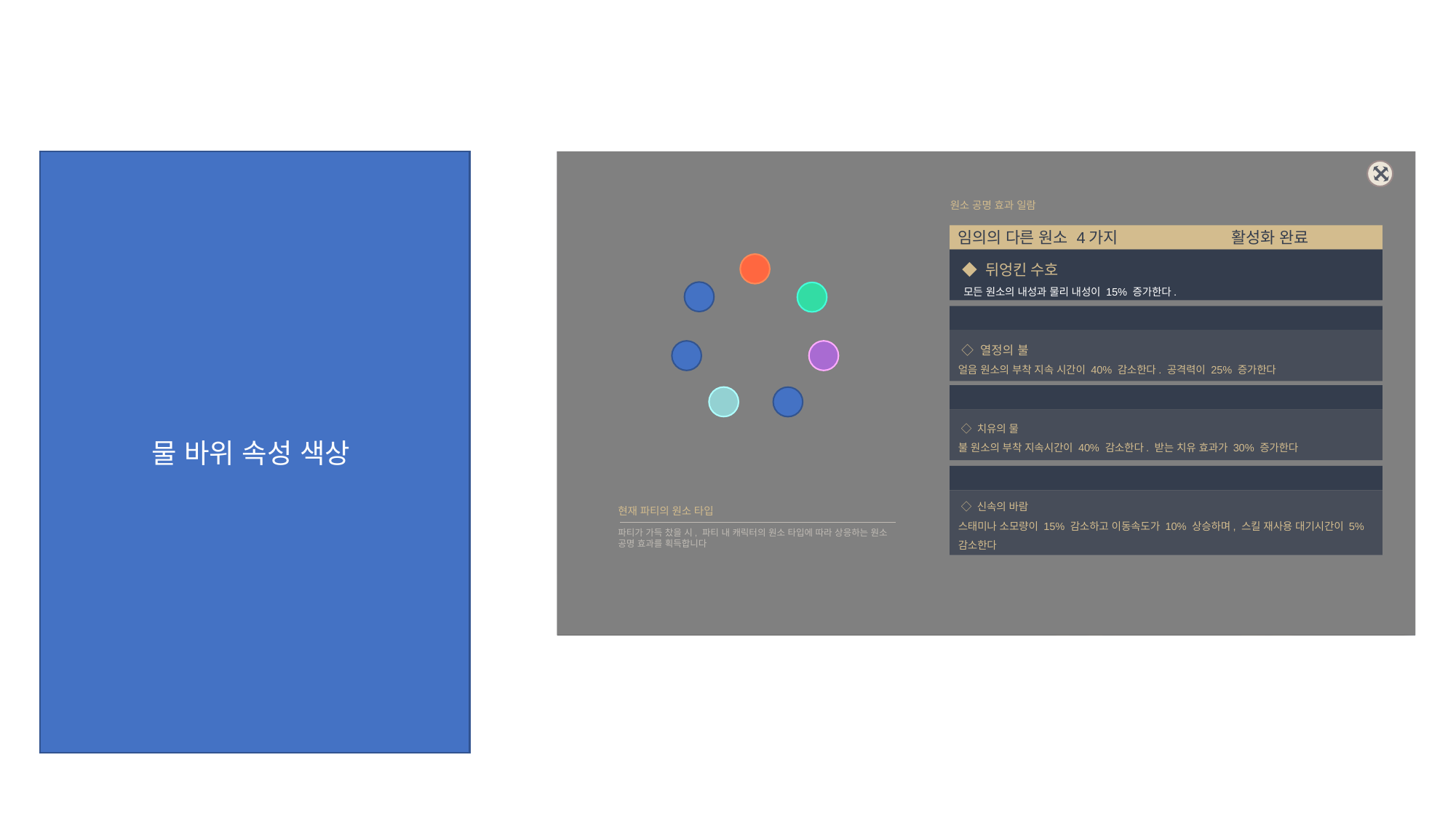

물 바위 속성 색상

원소 공명 효과 일람
 임의의 다른 원소 4가지                          활성화 완료
 ◆ 뒤엉킨 수호
 모든 원소의 내성과 물리 내성이 15% 증가한다.

 ◇ 열정의 불
얼음 원소의 부착 지속 시간이 40% 감소한다. 공격력이 25% 증가한다

 ◇ 치유의 물
불 원소의 부착 지속시간이 40% 감소한다. 받는 치유 효과가 30% 증가한다

 ◇ 신속의 바람
스태미나 소모량이 15% 감소하고 이동속도가 10% 상승하며, 스킬 재사용 대기시간이 5% 감소한다
현재 파티의 원소 타입
파티가 가득 찼을 시, 파티 내 캐릭터의 원소 타입에 따라 상응하는 원소 공명 효과를 획득합니다